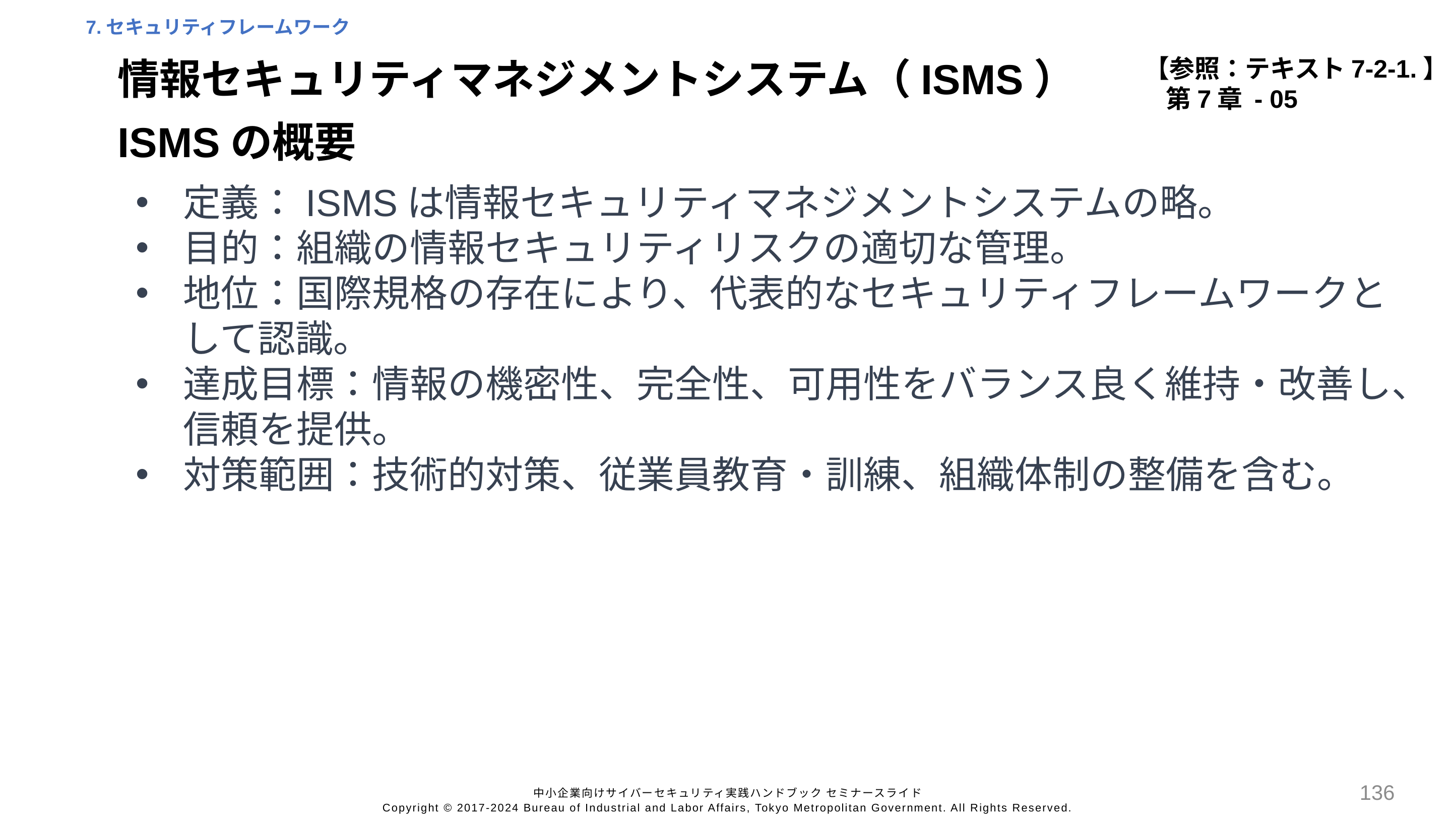

7.セキュリティフレームワーク
【参照：テキスト7-2-1.】
第7章 - 05
情報セキュリティマネジメントシステム（ISMS）
ISMSの概要
定義：ISMSは情報セキュリティマネジメントシステムの略。
目的：組織の情報セキュリティリスクの適切な管理。
地位：国際規格の存在により、代表的なセキュリティフレームワークとして認識。
達成目標：情報の機密性、完全性、可用性をバランス良く維持・改善し、信頼を提供。
対策範囲：技術的対策、従業員教育・訓練、組織体制の整備を含む。
136